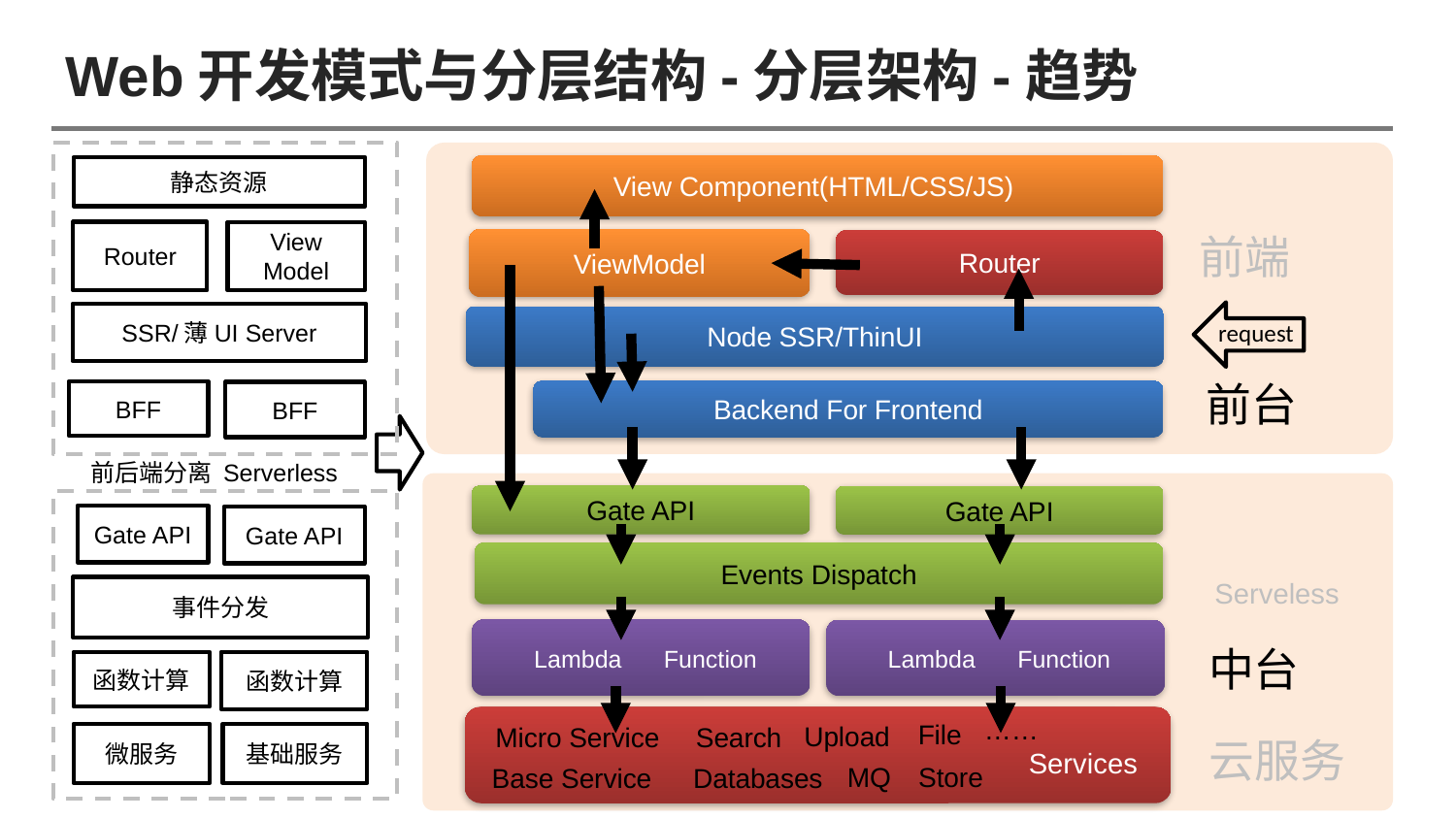

# Web开发模式与分层结构-分层架构-趋势

View Component(HTML/CSS/JS)
静态资源
前端
Router
View
Model
ViewModel
Router

SSR/薄UI Server
Node SSR/ThinUI
request
前台
Backend For Frontend
BFF
BFF

前后端分离 Serverless

Gate API
Gate API

Gate API
Gate API
Events Dispatch
Serveless
事件分发

中台
Function
Lambda
Function
Lambda
函数计算
函数计算
……

File
Upload
Micro Service
Search
微服务
基础服务
云服务
Services
Store
MQ
Databases
Base Service